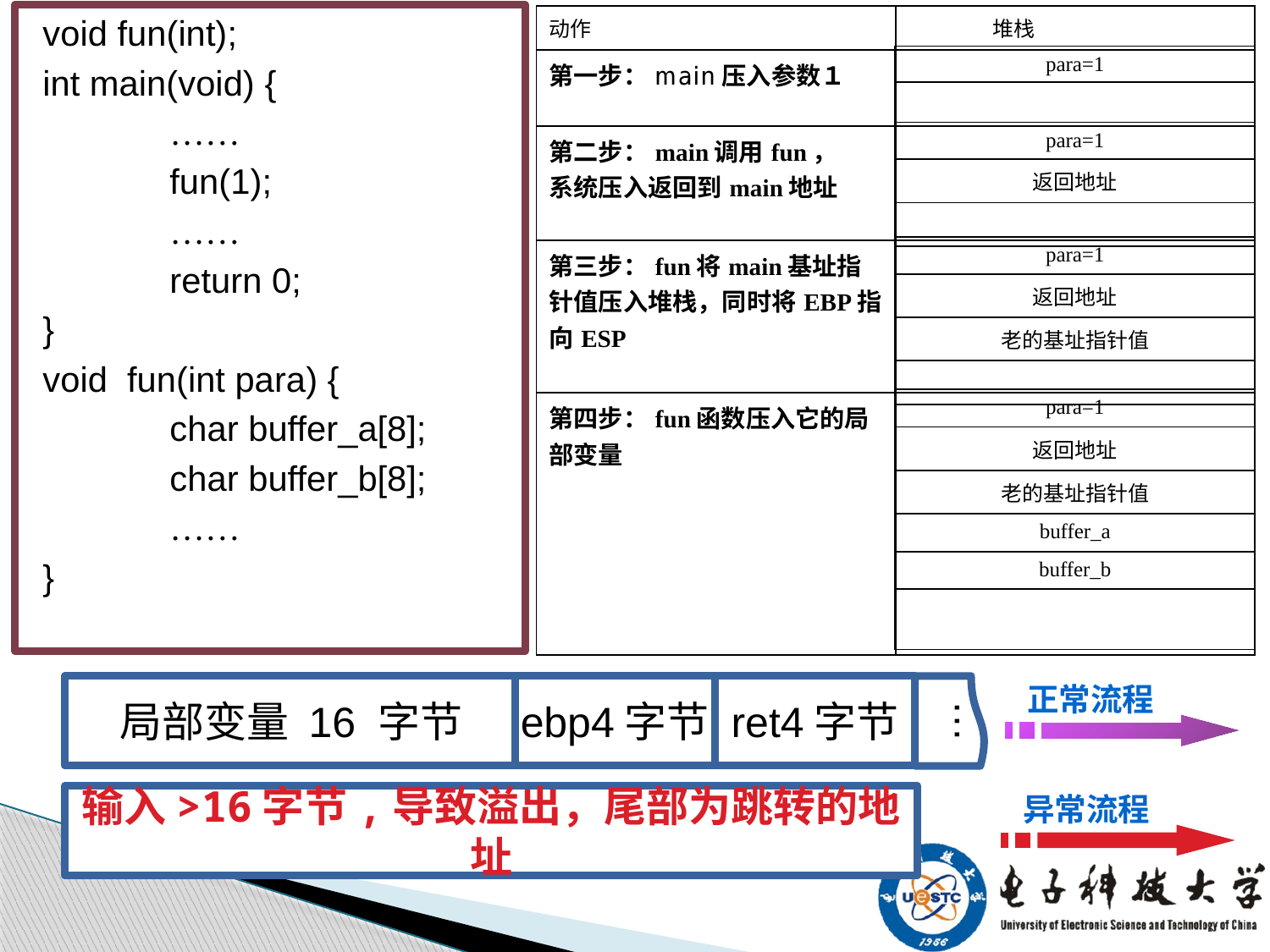

void fun(int);
int main(void) {
	……
	fun(1);
	……
	return 0;
}
void  fun(int para) {
	char buffer_a[8];
	char buffer_b[8];
	……
}
| 动作 | 堆栈 |
| --- | --- |
| 第一步：main压入参数１ |  |
| 第二步：main调用fun， 系统压入返回到main地址 |  |
| 第三步：fun将main基址指针值压入堆栈，同时将EBP指向ESP |  |
| 第四步：fun函数压入它的局部变量 |  |
| para=1 |
| --- |
|  |
| para=1 |
| --- |
| 返回地址 |
|  |
| para=1 |
| --- |
| 返回地址 |
| 老的基址指针值 |
|  |
| para=1 |
| --- |
| 返回地址 |
| 老的基址指针值 |
| buffer\_a |
| buffer\_b |
|  |
正常流程

局部变量 16 字节
ebp4字节
ret4字节
…
异常流程

输入>16字节,导致溢出，尾部为跳转的地址
205